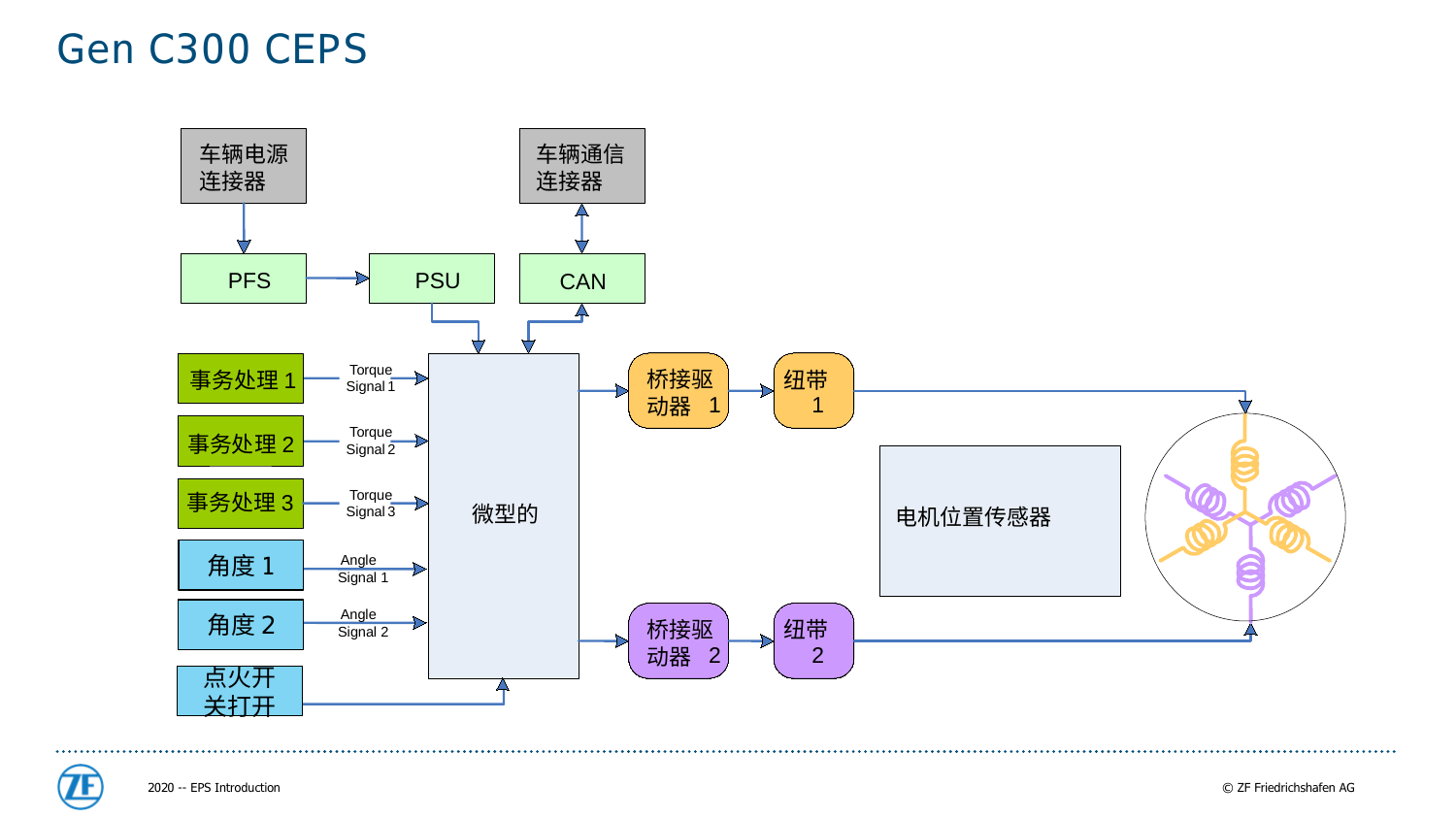

# Gen C300 CEPS

车辆电源连接器
车辆通信连接器

PSU
CAN

Torque

事务处理1

桥接驱动器
纽带

Signal
1

1
1

Torque

Signal
2

Torque

微型的

Signal
3

电机位置传感器

桥接驱动器
纽带

2
2

PFS

角度1
角度2
点火开关打开
Angle

Signal 1

Angle

Signal 2

事务处理2
事务处理3
2020 -- EPS Introduction